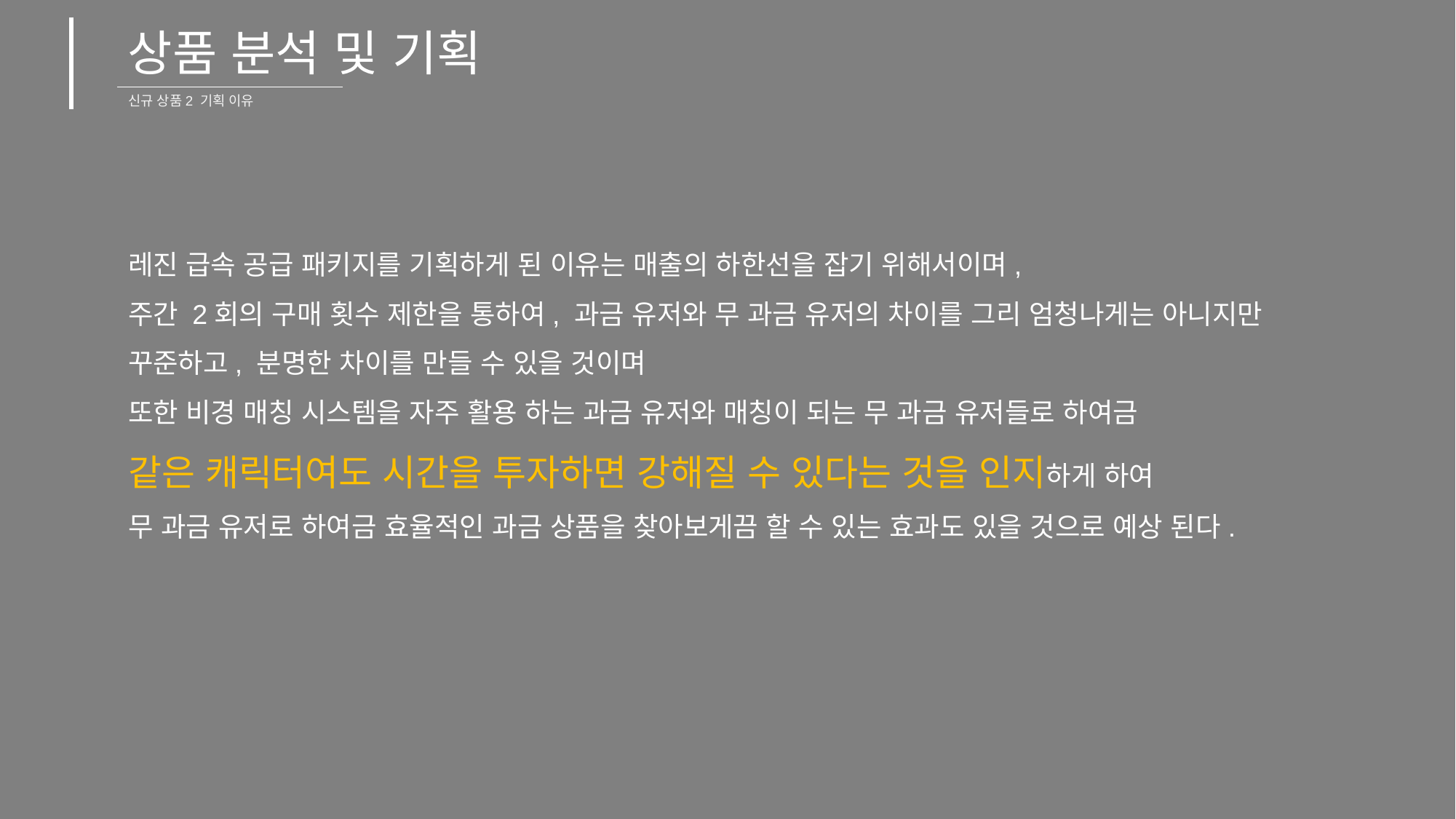

상품 분석 및 기획
신규 상품2 기획 이유
레진 급속 공급 패키지를 기획하게 된 이유는 매출의 하한선을 잡기 위해서이며,
주간 2회의 구매 횟수 제한을 통하여, 과금 유저와 무 과금 유저의 차이를 그리 엄청나게는 아니지만
꾸준하고, 분명한 차이를 만들 수 있을 것이며
또한 비경 매칭 시스템을 자주 활용 하는 과금 유저와 매칭이 되는 무 과금 유저들로 하여금
같은 캐릭터여도 시간을 투자하면 강해질 수 있다는 것을 인지하게 하여
무 과금 유저로 하여금 효율적인 과금 상품을 찾아보게끔 할 수 있는 효과도 있을 것으로 예상 된다.